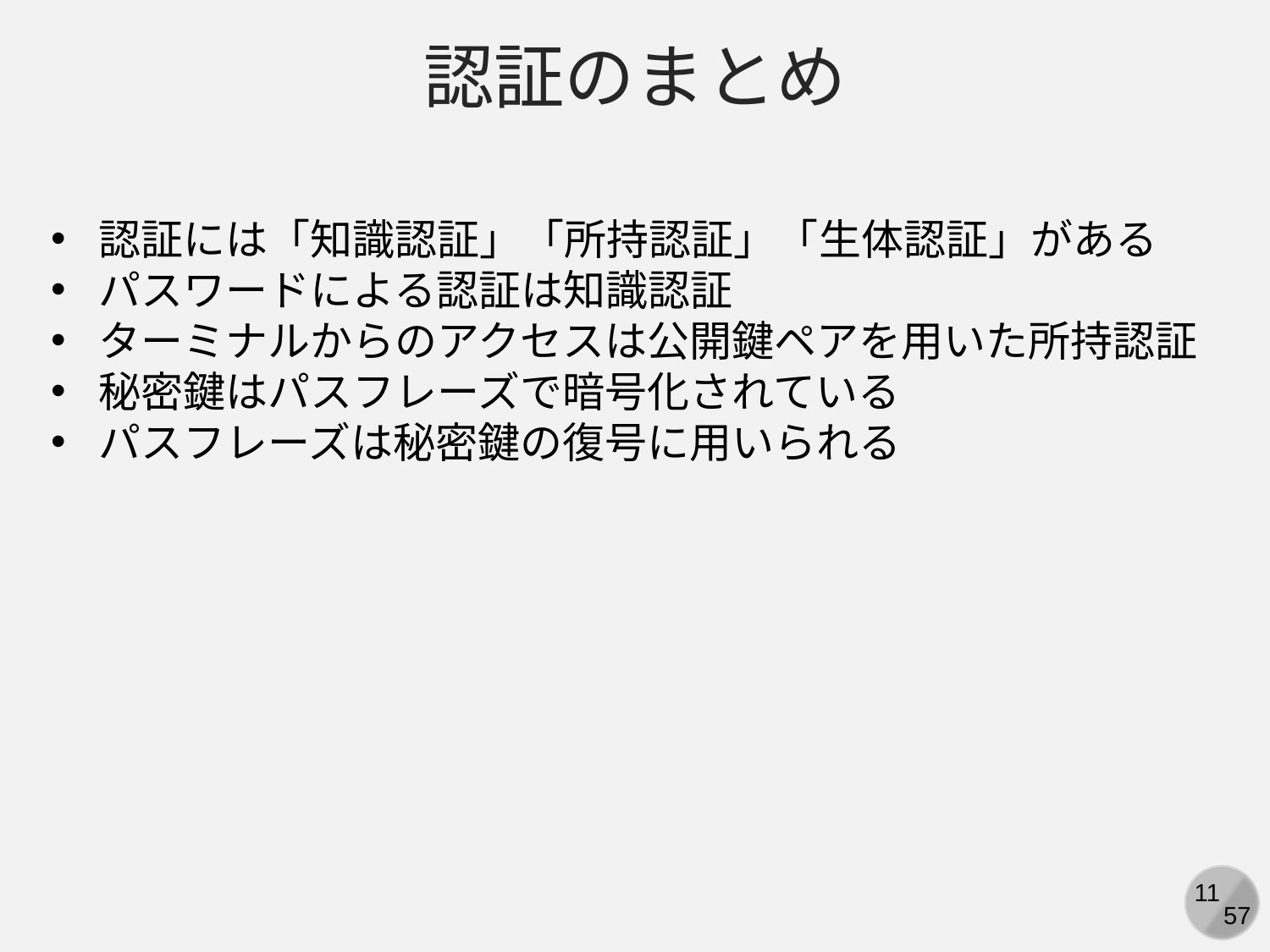

認証のまとめ
認証には「知識認証」「所持認証」「生体認証」がある
パスワードによる認証は知識認証
ターミナルからのアクセスは公開鍵ペアを用いた所持認証
秘密鍵はパスフレーズで暗号化されている
パスフレーズは秘密鍵の復号に用いられる